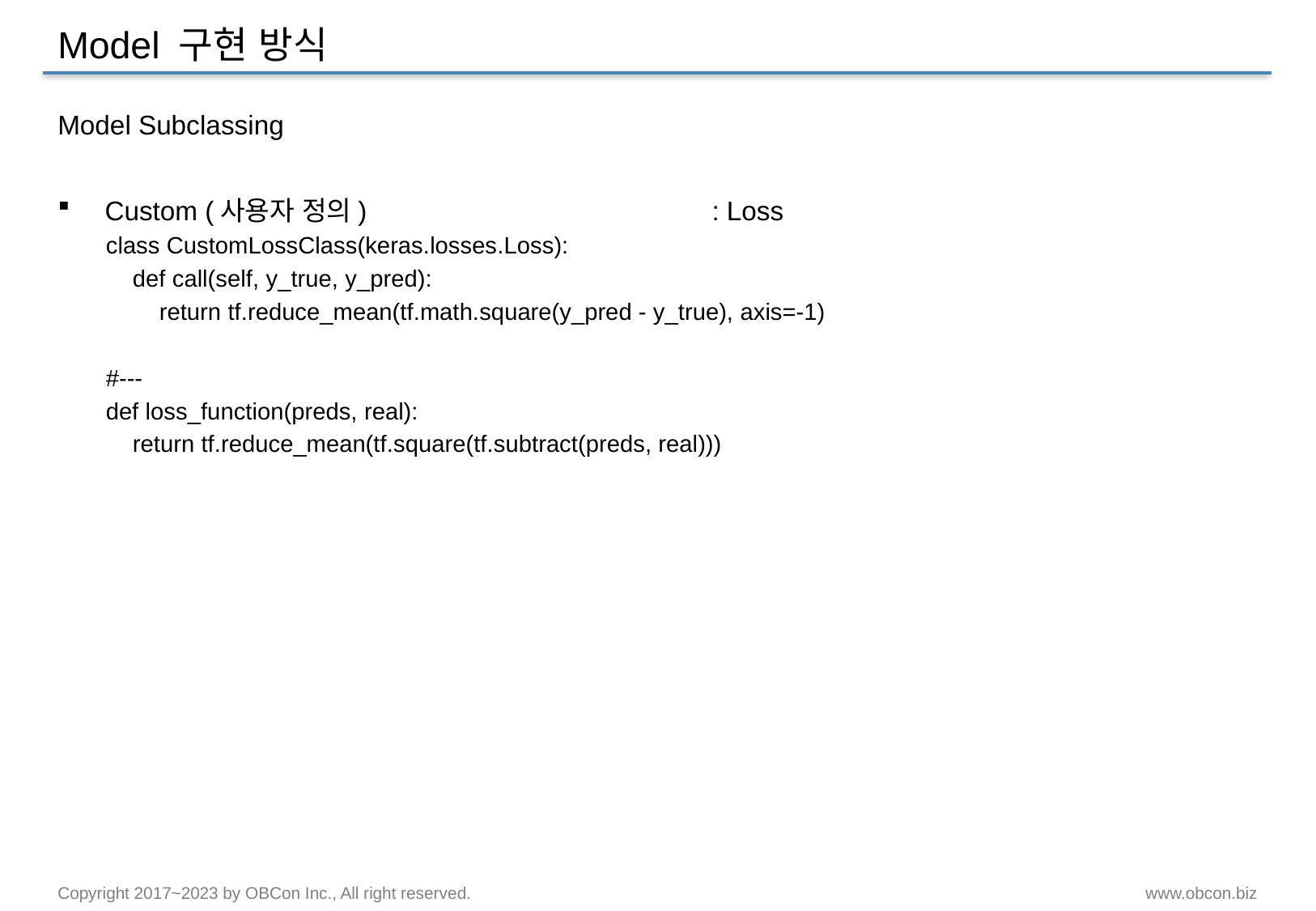

# Model 구현 방식
Model Subclassing
Custom (사용자 정의)			: Loss
class CustomLossClass(keras.losses.Loss):
    def call(self, y_true, y_pred):
        return tf.reduce_mean(tf.math.square(y_pred - y_true), axis=-1)

#---
def loss_function(preds, real):
    return tf.reduce_mean(tf.square(tf.subtract(preds, real)))